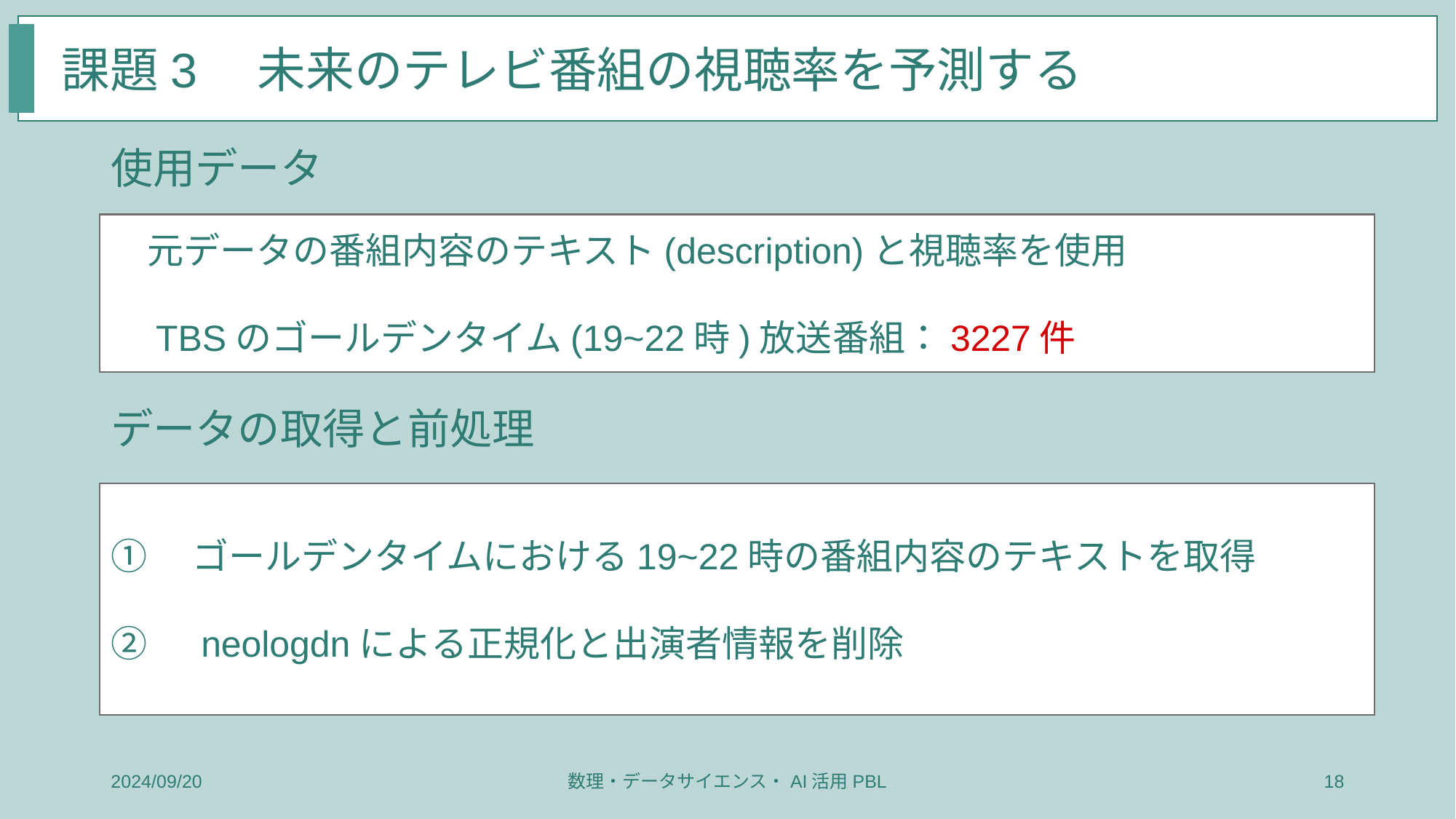

課題3　未来のテレビ番組の視聴率を予測する
使用データ
　元データの番組内容のテキスト(description)と視聴率を使用

　TBSのゴールデンタイム(19~22時)放送番組：3227件
データの取得と前処理
①　ゴールデンタイムにおける19~22時の番組内容のテキストを取得

②　neologdnによる正規化と出演者情報を削除
2024/09/20
数理・データサイエンス・AI活用PBL
18